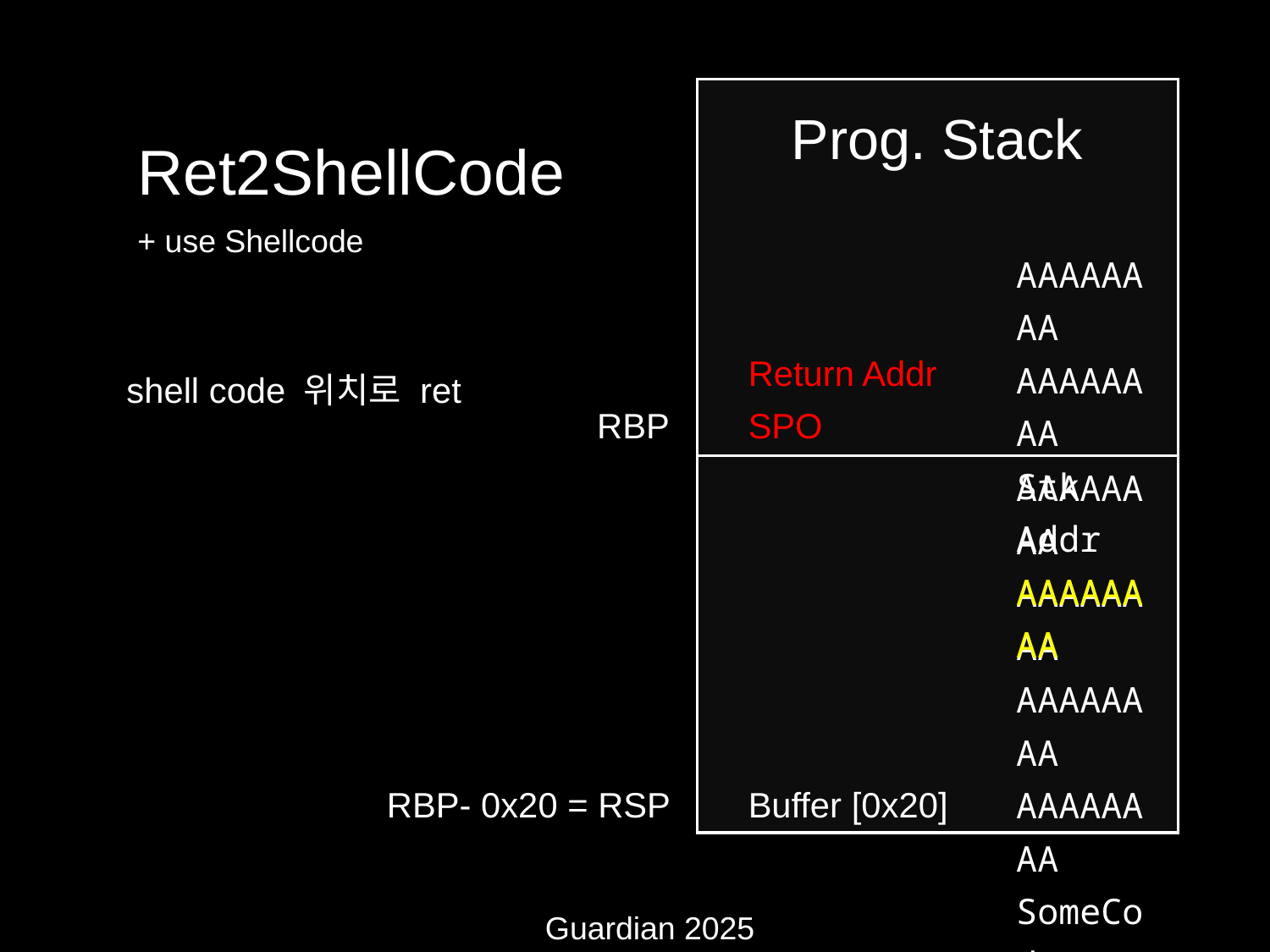

Prog. Stack
Ret2ShellCode
+ use Shellcode
AAAAAAAA
AAAAAAAA
Stk Addr
AAAAAAAA
Return Addr
shell code 위치로 ret
RBP
SPO
AAAAAAAA
AAAAAAAA
AAAAAAAA
AAAAAAAA
SomeCode
SomeCode
SomeCode
RBP- 0x20 = RSP
Buffer [0x20]
Guardian 2025